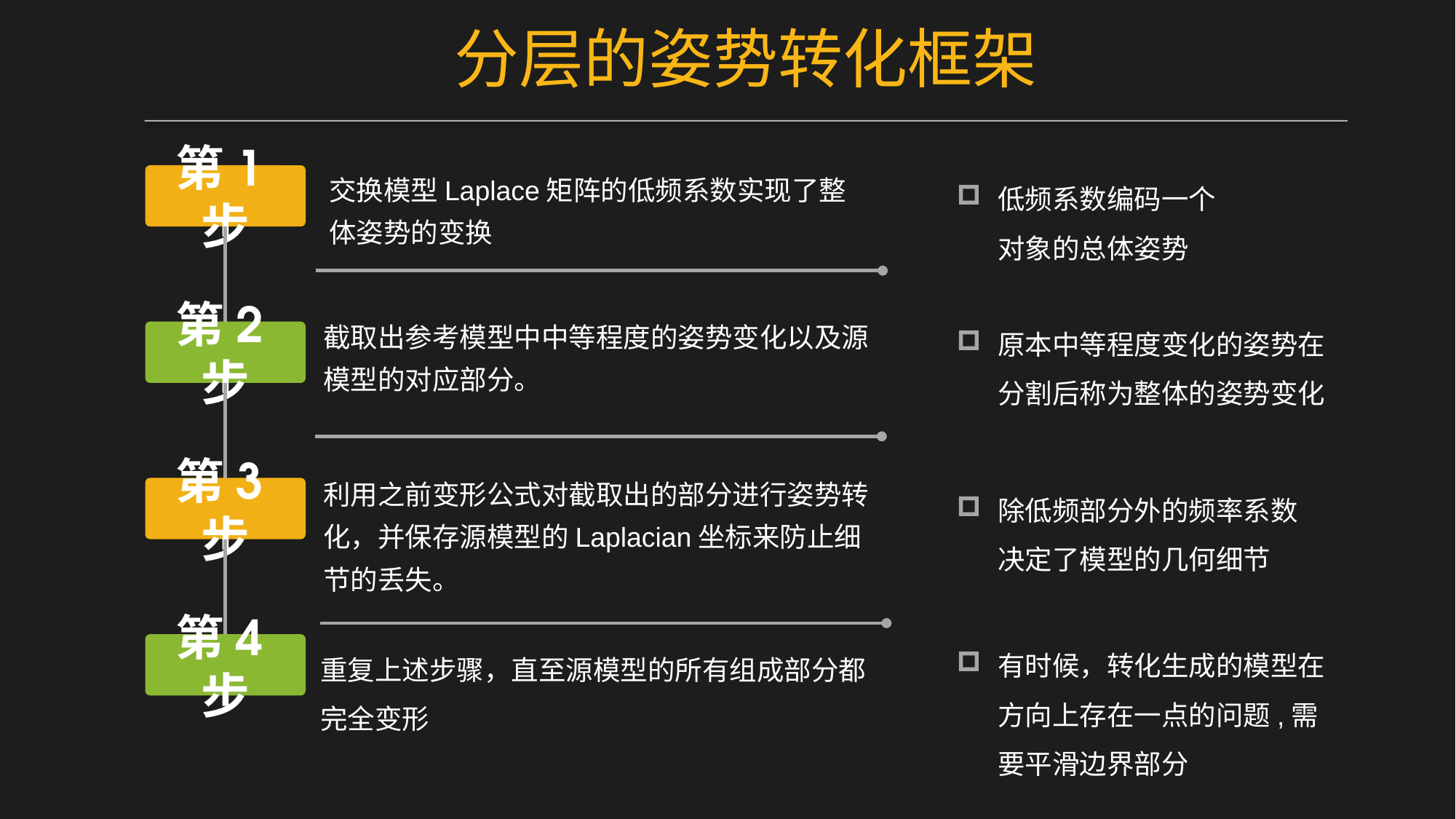

分层的姿势转化框架
交换模型Laplace矩阵的低频系数实现了整体姿势的变换
低频系数编码一个对象的总体姿势
第1步
截取出参考模型中中等程度的姿势变化以及源模型的对应部分。
原本中等程度变化的姿势在分割后称为整体的姿势变化
第2步
利用之前变形公式对截取出的部分进行姿势转化，并保存源模型的Laplacian坐标来防止细节的丢失。
除低频部分外的频率系数决定了模型的几何细节
第3步
有时候，转化生成的模型在方向上存在一点的问题,需要平滑边界部分
重复上述步骤，直至源模型的所有组成部分都完全变形
第4步